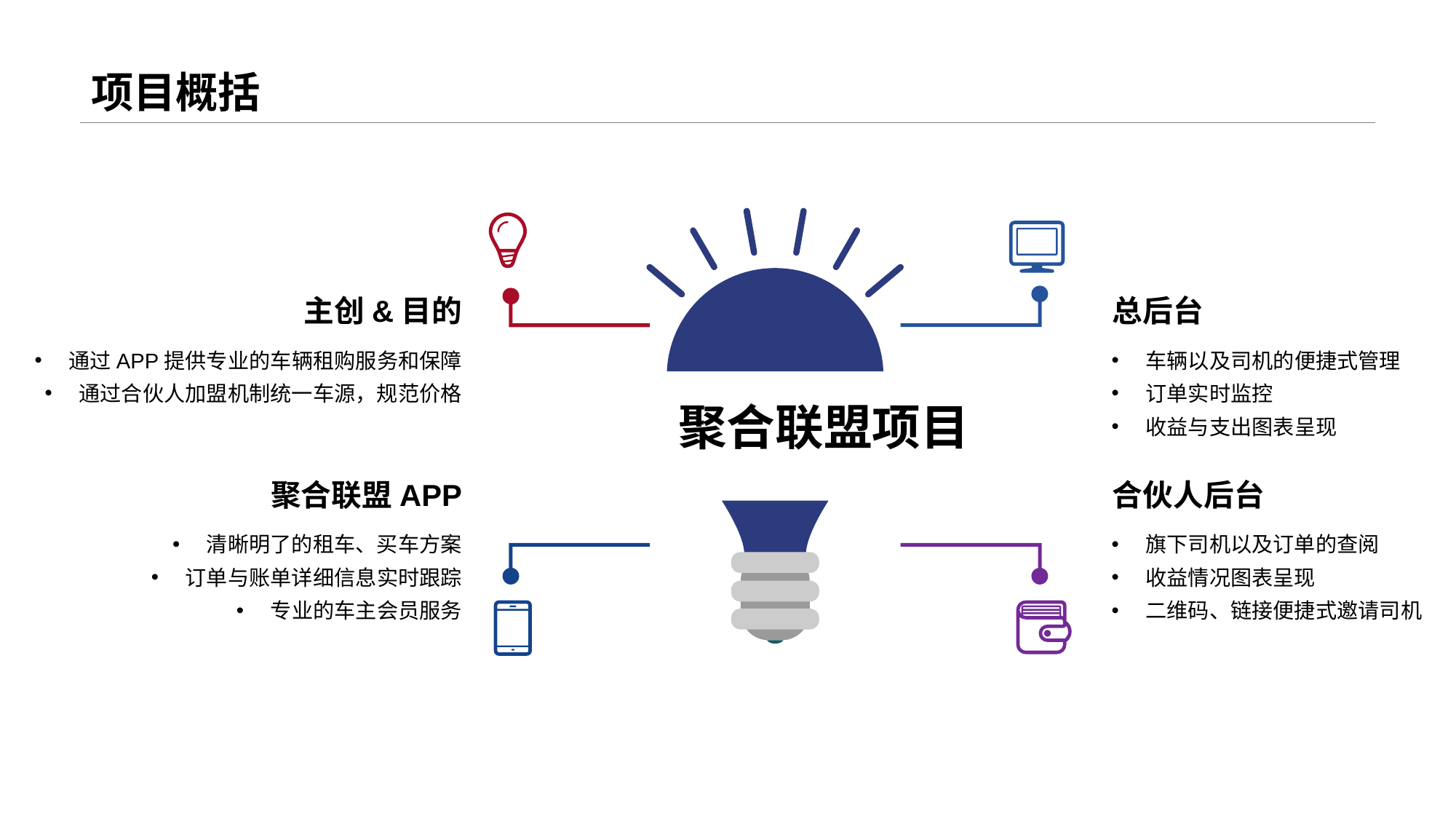

# 项目概括

主创&目的
通过APP提供专业的车辆租购服务和保障
通过合伙人加盟机制统一车源，规范价格

总后台
车辆以及司机的便捷式管理
订单实时监控
收益与支出图表呈现
聚合联盟项目
聚合联盟APP
清晰明了的租车、买车方案
订单与账单详细信息实时跟踪
专业的车主会员服务
合伙人后台
旗下司机以及订单的查阅
收益情况图表呈现
二维码、链接便捷式邀请司机

6